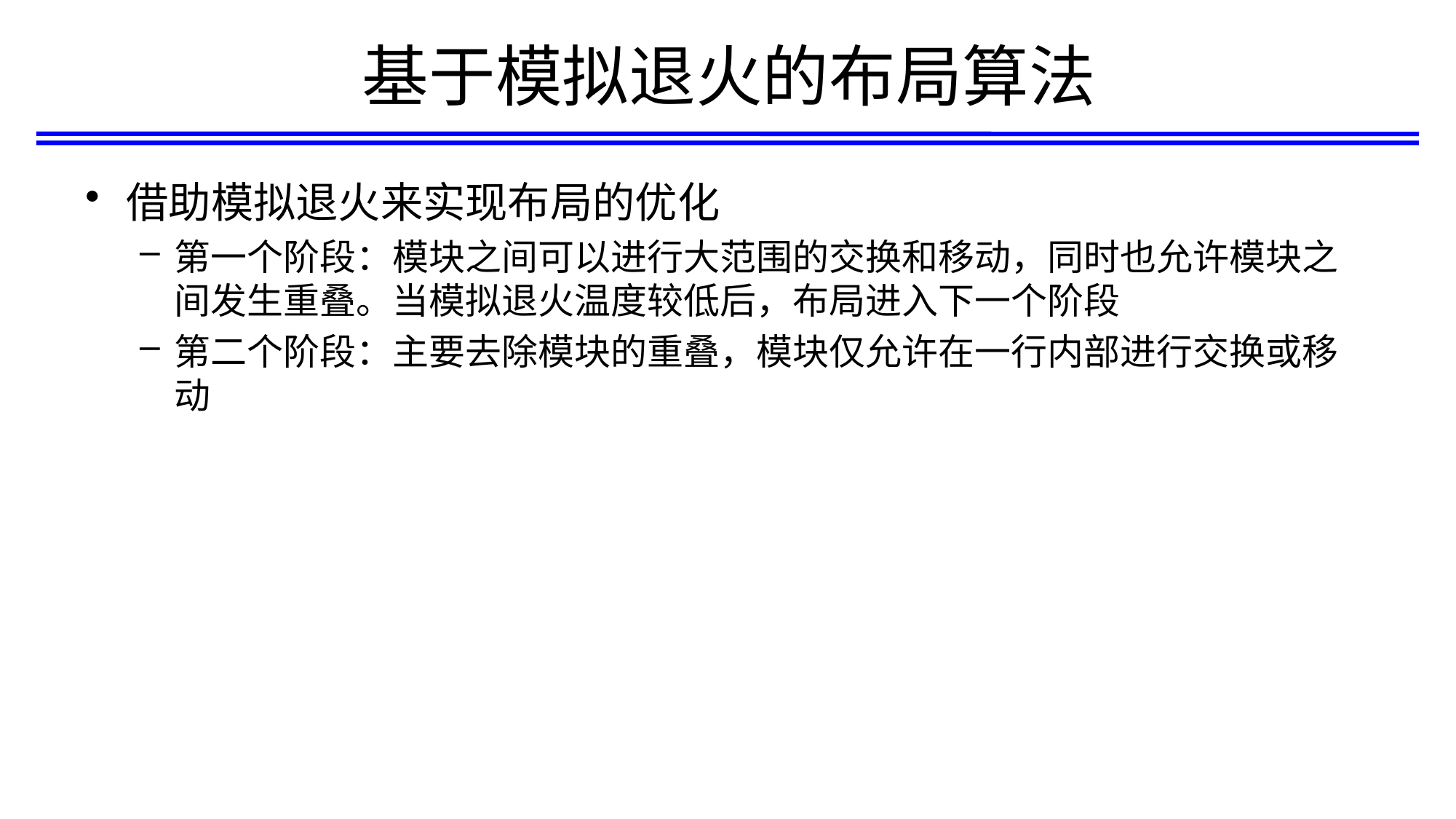

# 基于模拟退火的布局算法
借助模拟退火来实现布局的优化
第一个阶段：模块之间可以进行大范围的交换和移动，同时也允许模块之间发生重叠。当模拟退火温度较低后，布局进入下一个阶段
第二个阶段：主要去除模块的重叠，模块仅允许在一行内部进行交换或移动